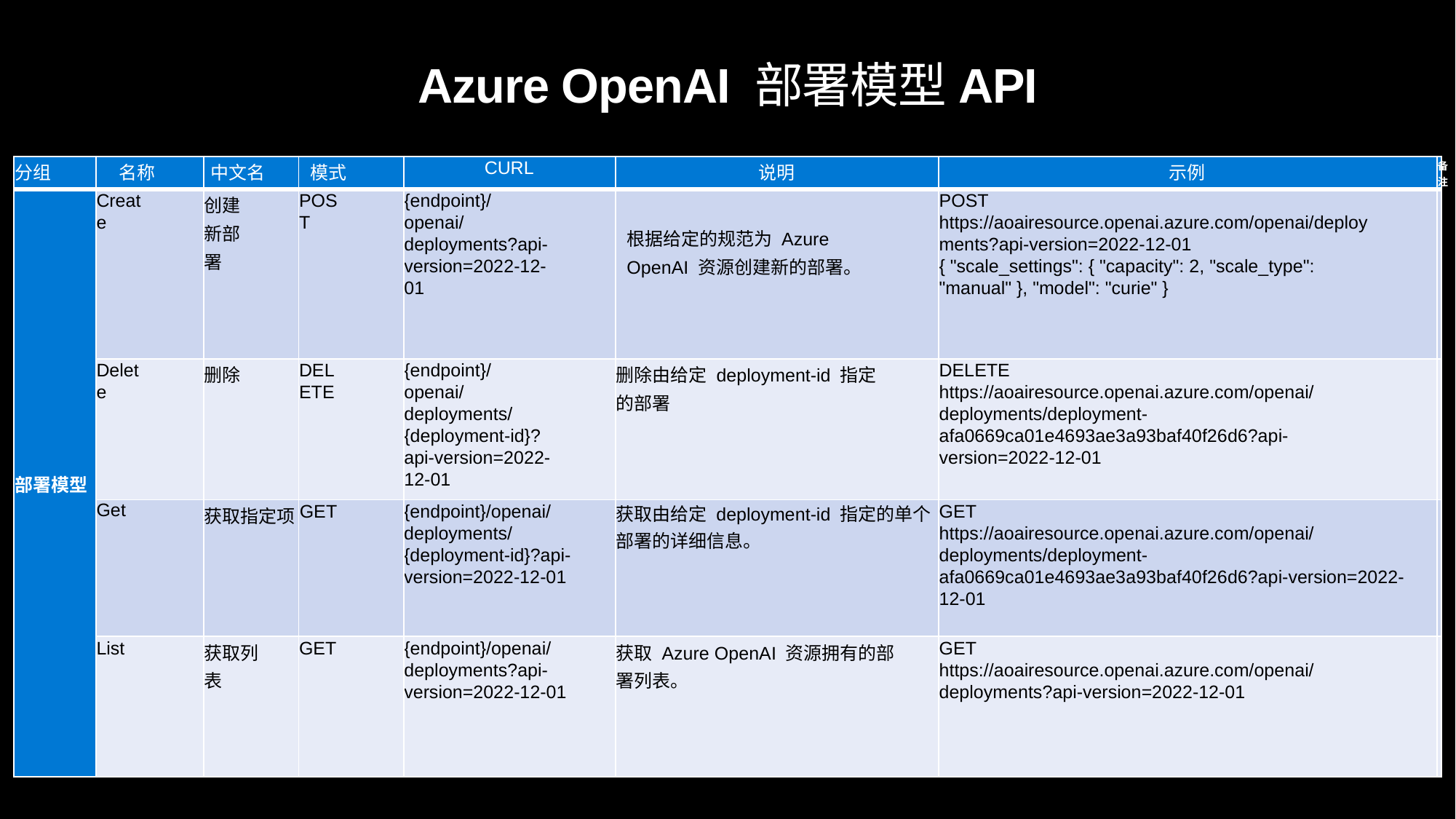

# Azure OpenAI 部署模型API
| 分组 | 名称 | 中文名 | 模式 | CURL | 说明 | 示例 | 备注 |
| --- | --- | --- | --- | --- | --- | --- | --- |
| 部署模型 | Create | 创建新部署 | POST | {endpoint}/openai/deployments?api-version=2022-12-01 | 根据给定的规范为 Azure OpenAI 资源创建新的部署。 | POST https://aoairesource.openai.azure.com/openai/deployments?api-version=2022-12-01 { "scale\_settings": { "capacity": 2, "scale\_type": "manual" }, "model": "curie" } |  |
|  | Delete | 删除 | DELETE | {endpoint}/openai/deployments/{deployment-id}?api-version=2022-12-01 | 删除由给定 deployment-id 指定的部署 | DELETE https://aoairesource.openai.azure.com/openai/deployments/deployment-afa0669ca01e4693ae3a93baf40f26d6?api-version=2022-12-01 |  |
| 完成 | Get | 获取指定项 | GET | {endpoint}/openai/deployments/{deployment-id}?api-version=2022-12-01 | 获取由给定 deployment-id 指定的单个部署的详细信息。 | GET https://aoairesource.openai.azure.com/openai/deployments/deployment-afa0669ca01e4693ae3a93baf40f26d6?api-version=2022-12-01 |  |
| 编辑 | List | 获取列表 | GET | {endpoint}/openai/deployments?api-version=2022-12-01 | 获取 Azure OpenAI 资源拥有的部署列表。 | GET https://aoairesource.openai.azure.com/openai/deployments?api-version=2022-12-01 |  |